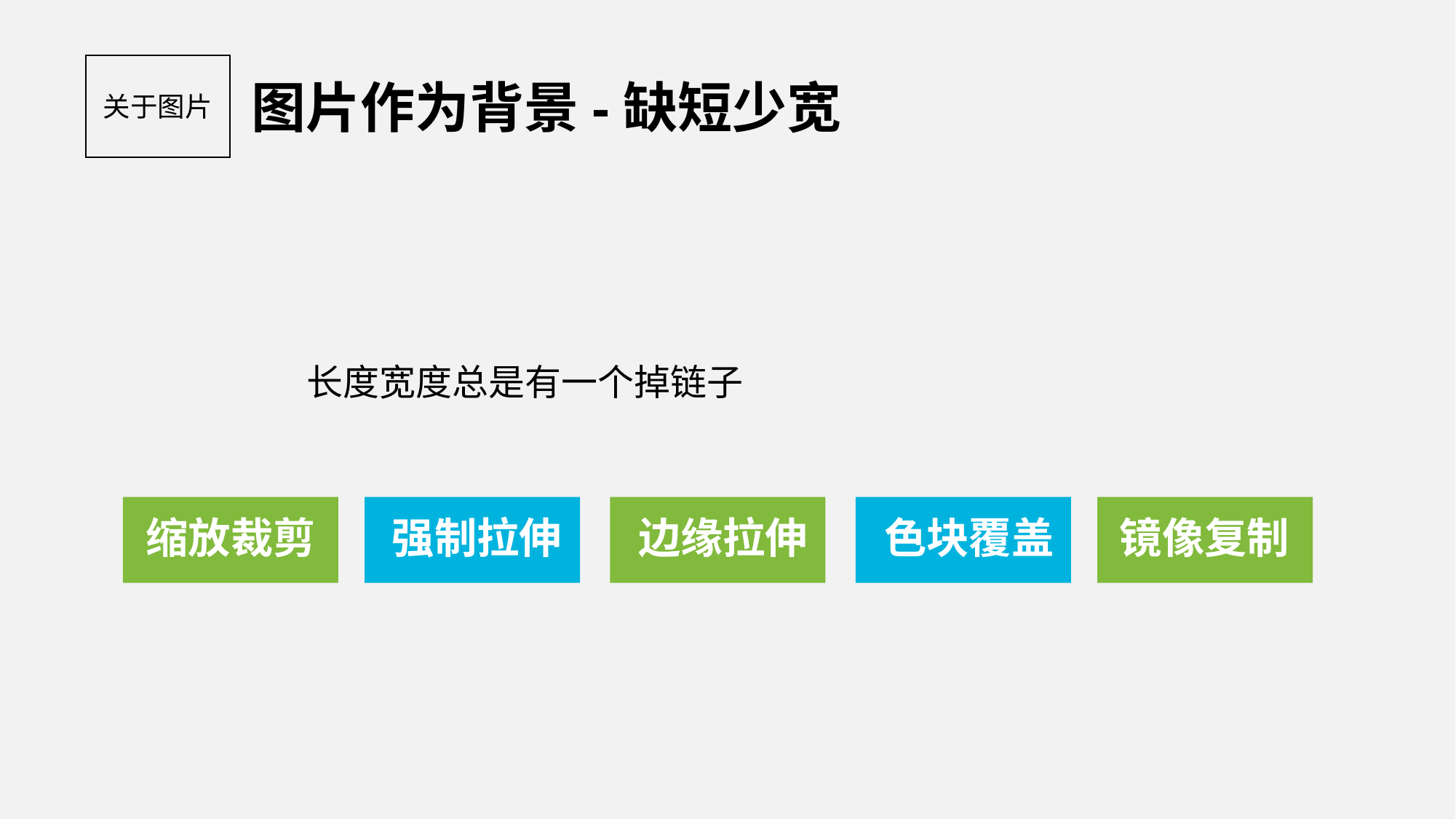

图片作为背景-缺短少宽
关于图片
长度宽度总是有一个掉链子

缩放裁剪
强制拉伸
边缘拉伸
色块覆盖
镜像复制